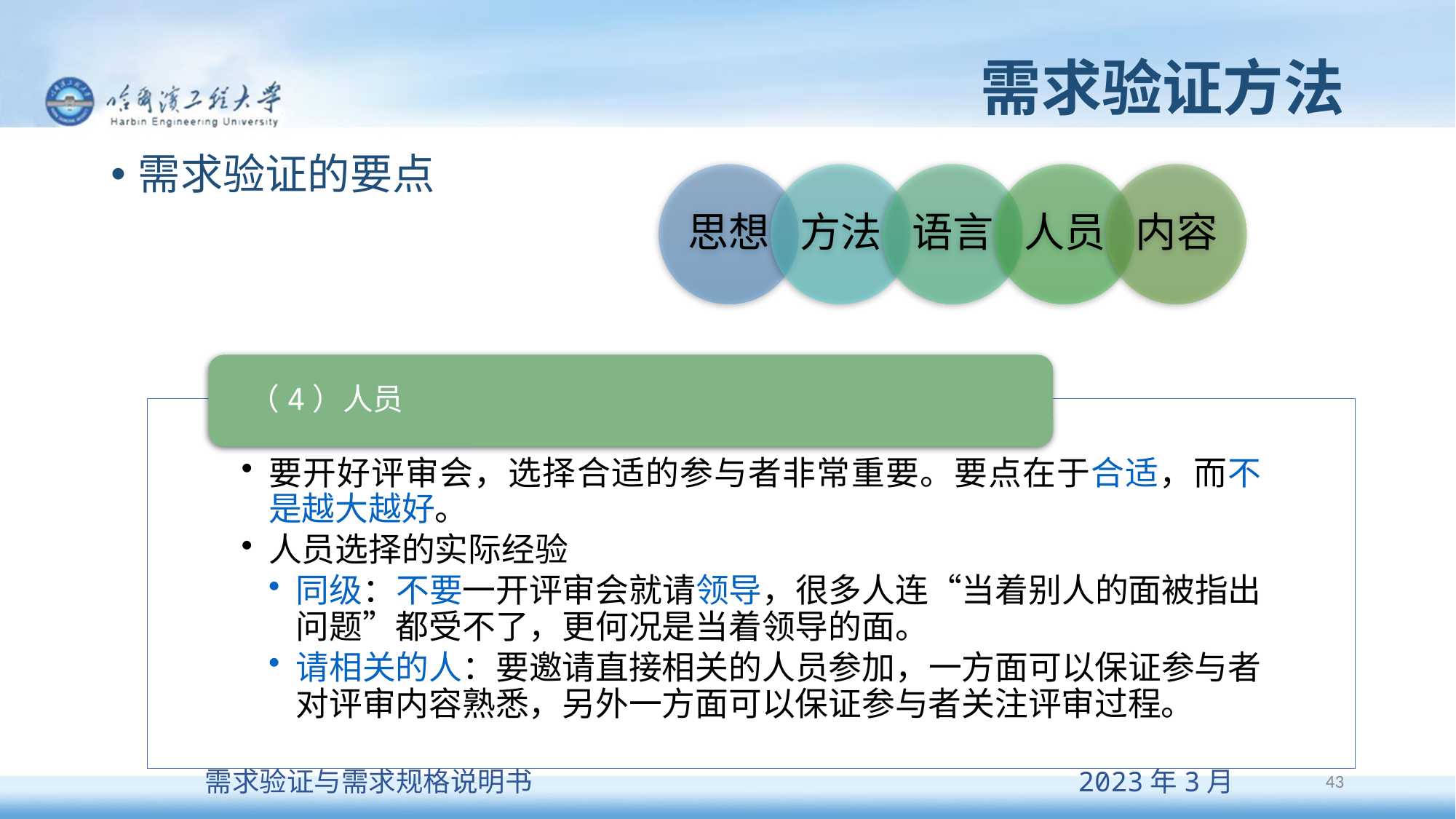

# 需求验证方法
思想
方法
语言
人员
内容
需求验证的要点
要开好评审会，选择合适的参与者非常重要。要点在于合适，而不是越大越好。
人员选择的实际经验
同级：不要一开评审会就请领导，很多人连“当着别人的面被指出问题”都受不了，更何况是当着领导的面。
请相关的人：要邀请直接相关的人员参加，一方面可以保证参与者对评审内容熟悉，另外一方面可以保证参与者关注评审过程。
（4）人员
43